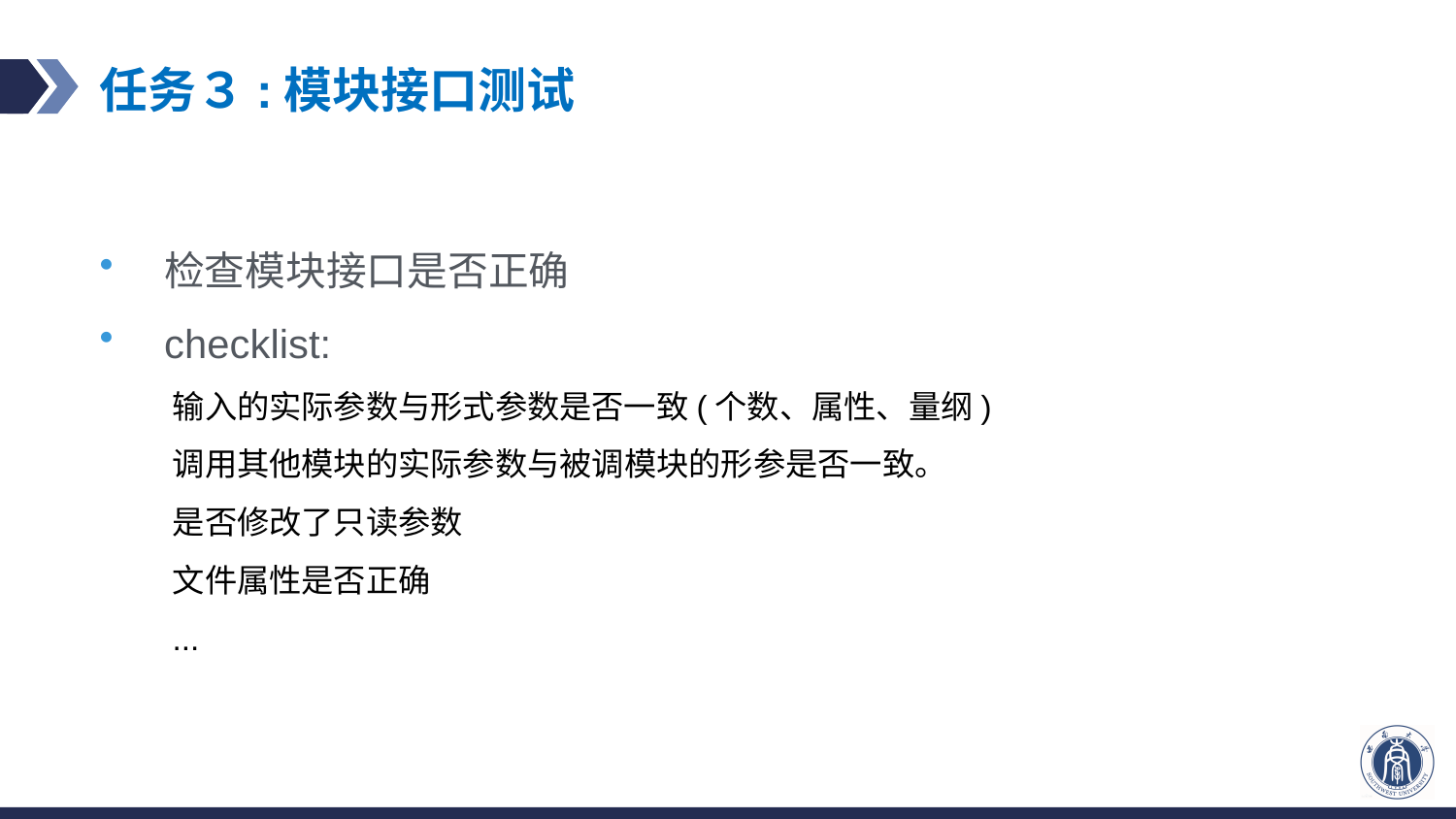

# 任务３:模块接口测试
检查模块接口是否正确
checklist:
输入的实际参数与形式参数是否一致(个数、属性、量纲)
调用其他模块的实际参数与被调模块的形参是否一致。
是否修改了只读参数
文件属性是否正确
...